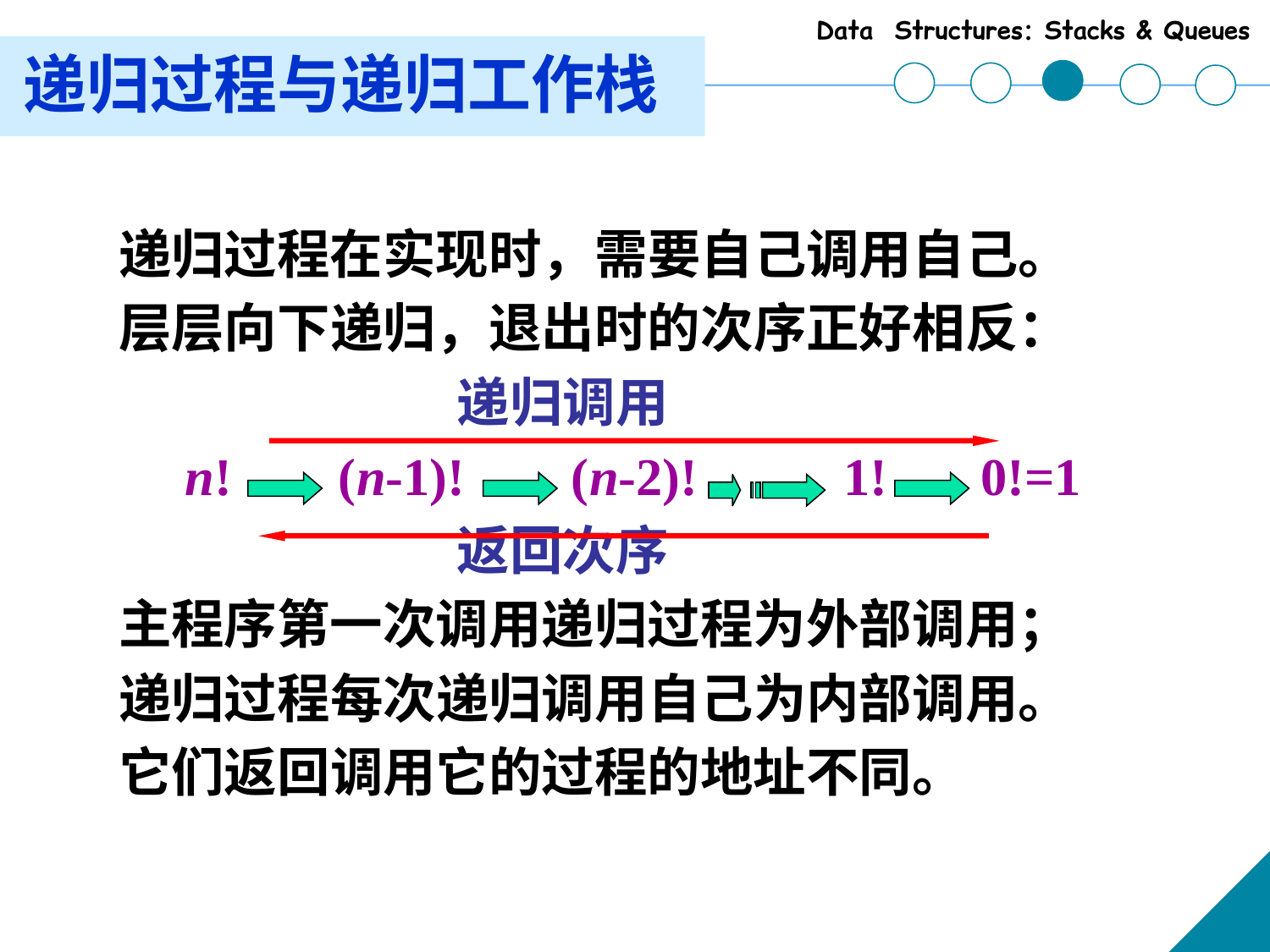

递归过程与递归工作栈

递归过程在实现时，需要自己调用自己。
层层向下递归，退出时的次序正好相反：
                           递归调用
     n!        (n-1)!        (n-2)!           1!       0!=1
                           返回次序
主程序第一次调用递归过程为外部调用；
递归过程每次递归调用自己为内部调用。
它们返回调用它的过程的地址不同。